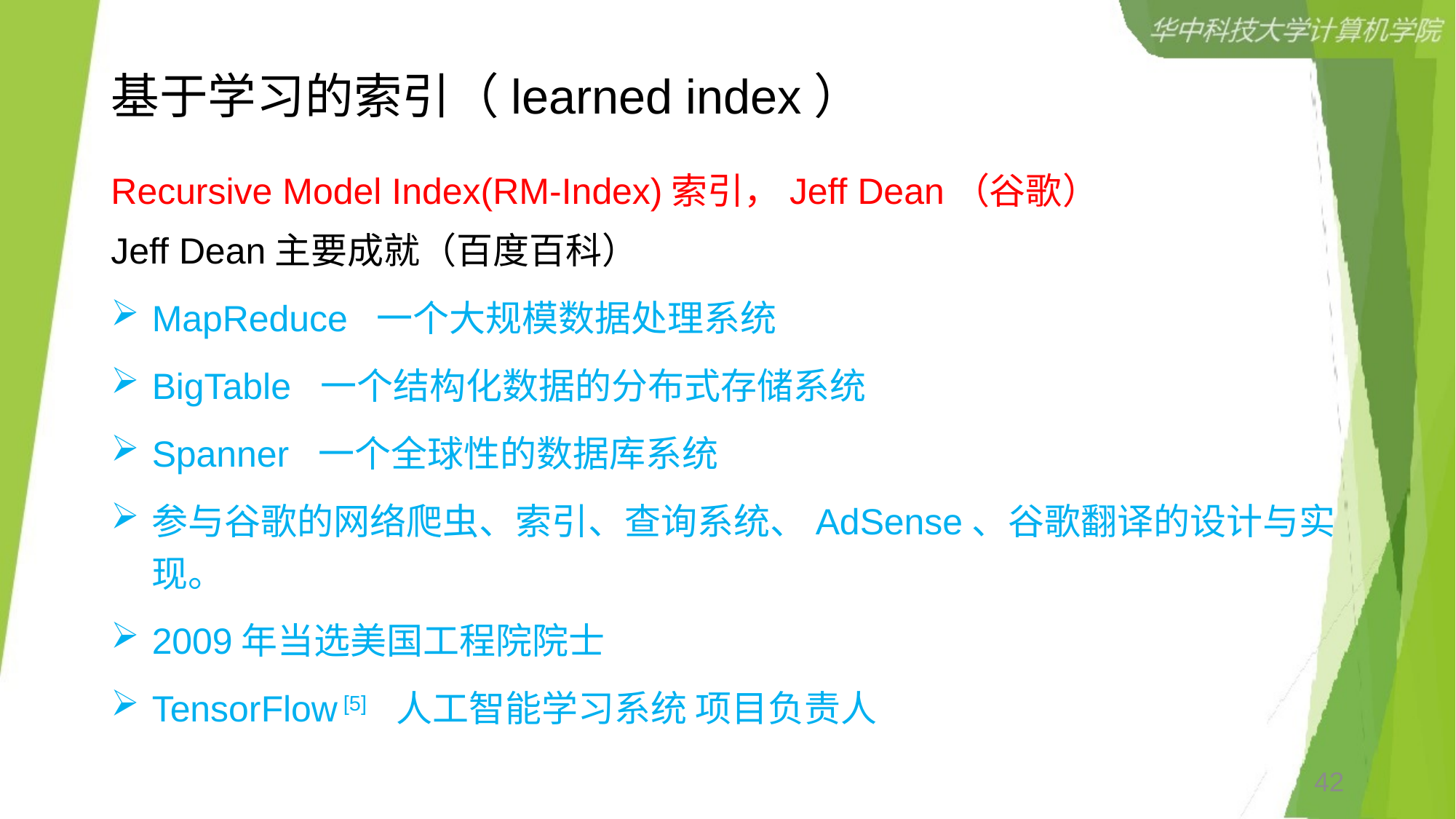

# 基于学习的索引（learned index）
Recursive Model Index(RM-Index)索引，Jeff Dean（谷歌）
Jeff Dean主要成就（百度百科）
MapReduce  一个大规模数据处理系统
BigTable  一个结构化数据的分布式存储系统
Spanner  一个全球性的数据库系统
参与谷歌的网络爬虫、索引、查询系统、AdSense、谷歌翻译的设计与实现。
2009年当选美国工程院院士
TensorFlow [5]  人工智能学习系统 项目负责人
42